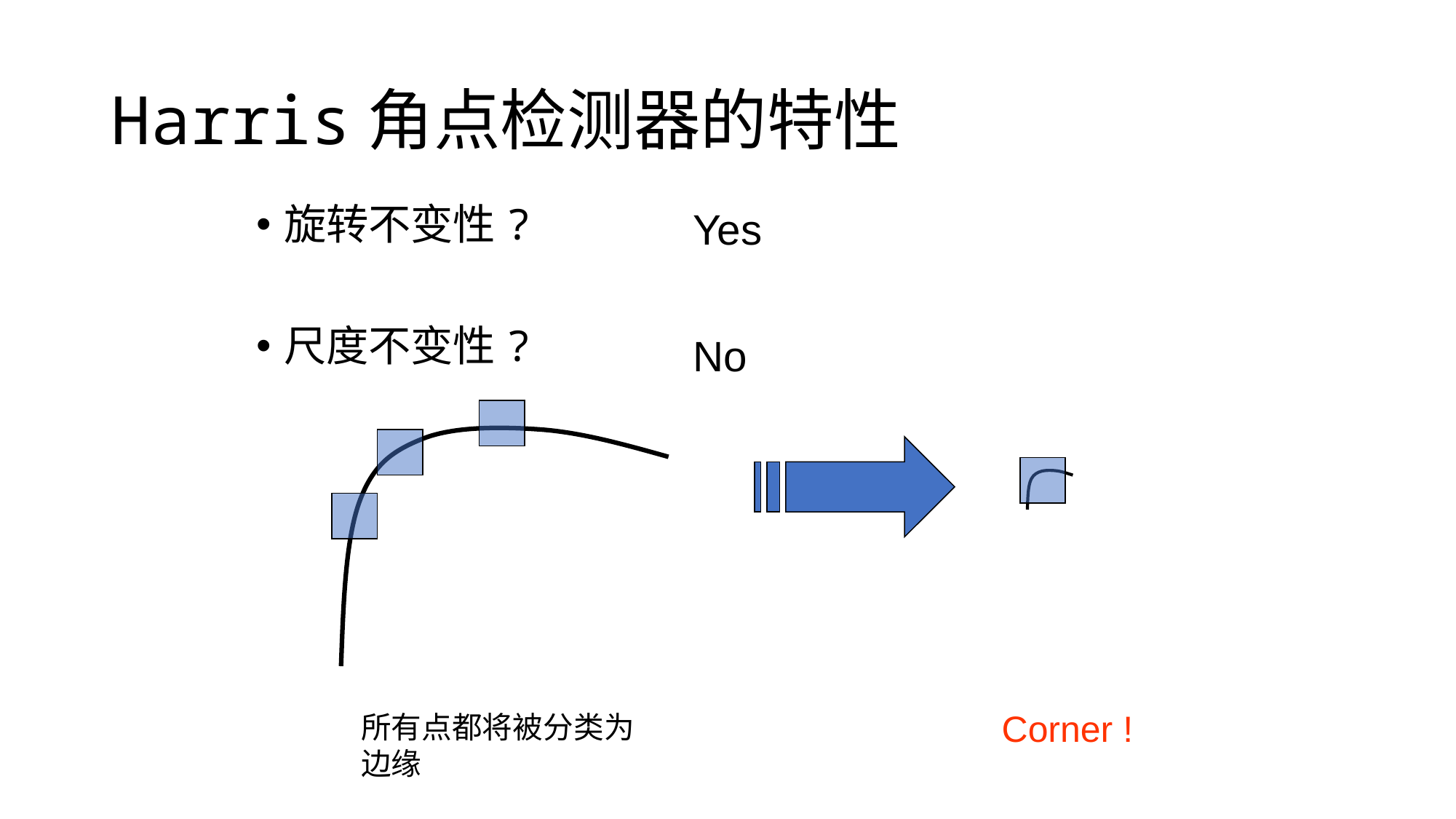

# Harris角点检测器的特性
Yes
旋转不变性?

尺度不变性?
No

所有点都将被分类为边缘

Corner !